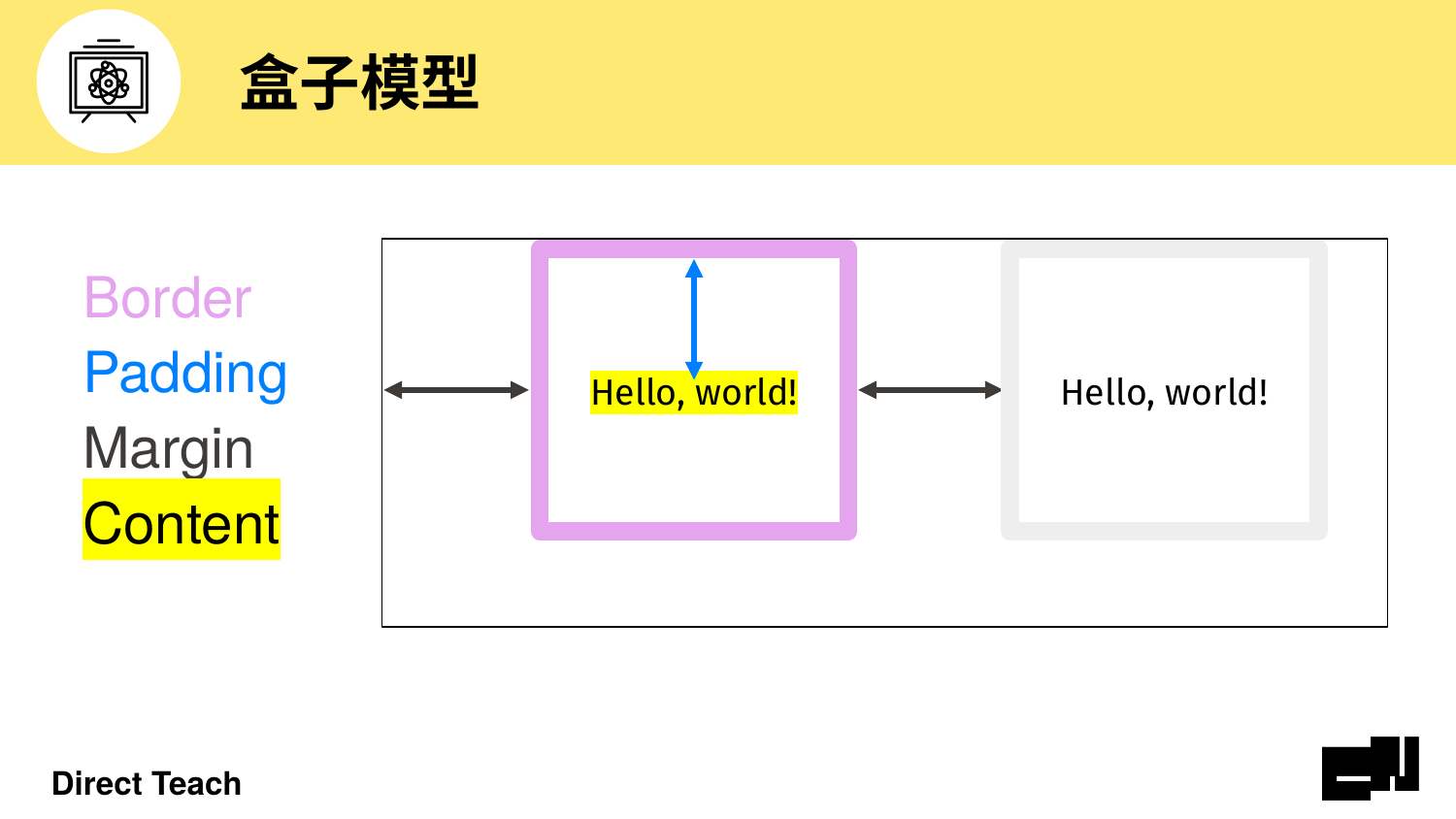

# 盒子模型
Border
Padding
Margin
Content

Hello, world!
Hello, world!